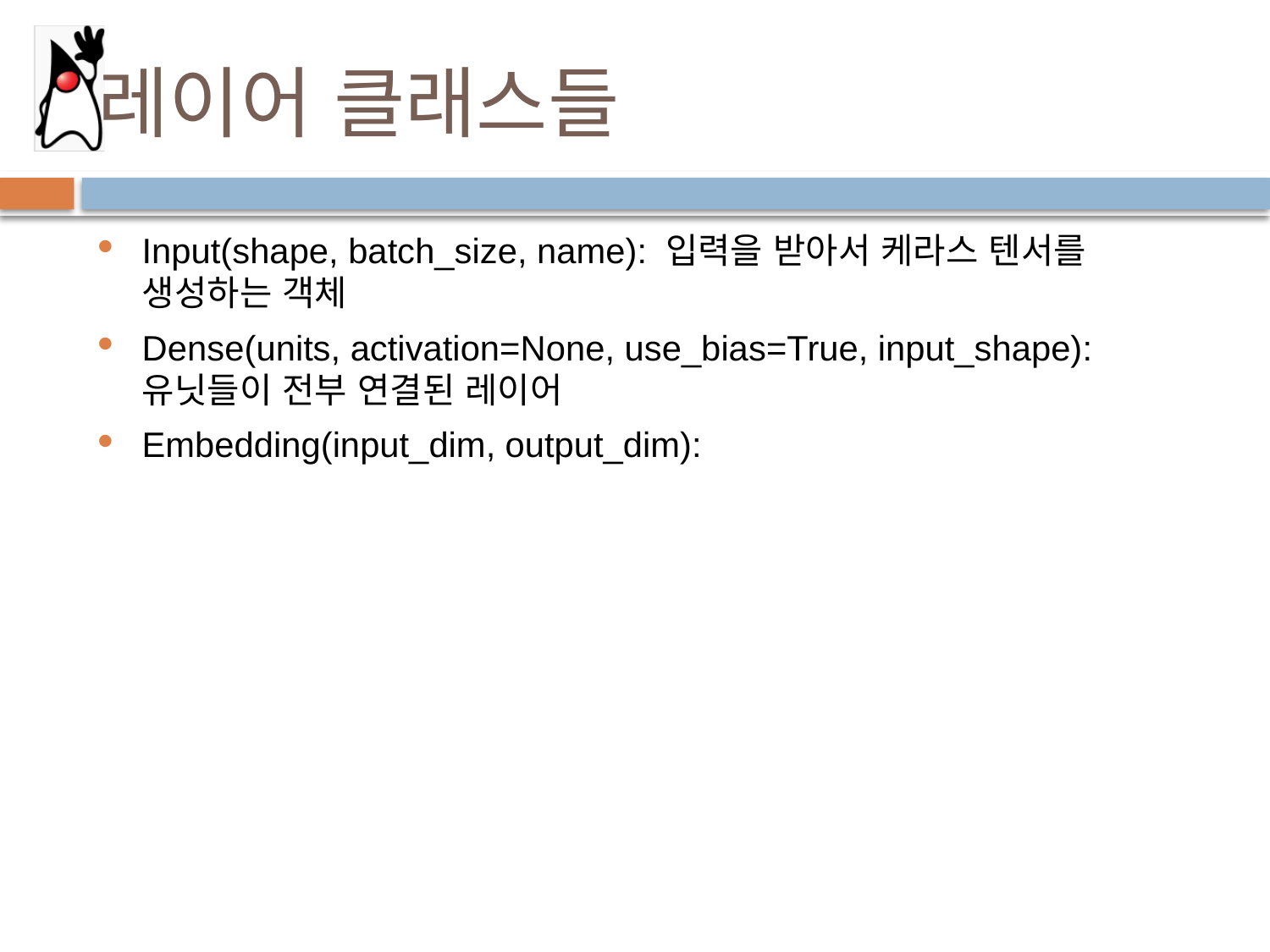

# 레이어 클래스들
Input(shape, batch_size, name): 입력을 받아서 케라스 텐서를 생성하는 객체
Dense(units, activation=None, use_bias=True, input_shape): 유닛들이 전부 연결된 레이어
Embedding(input_dim, output_dim):